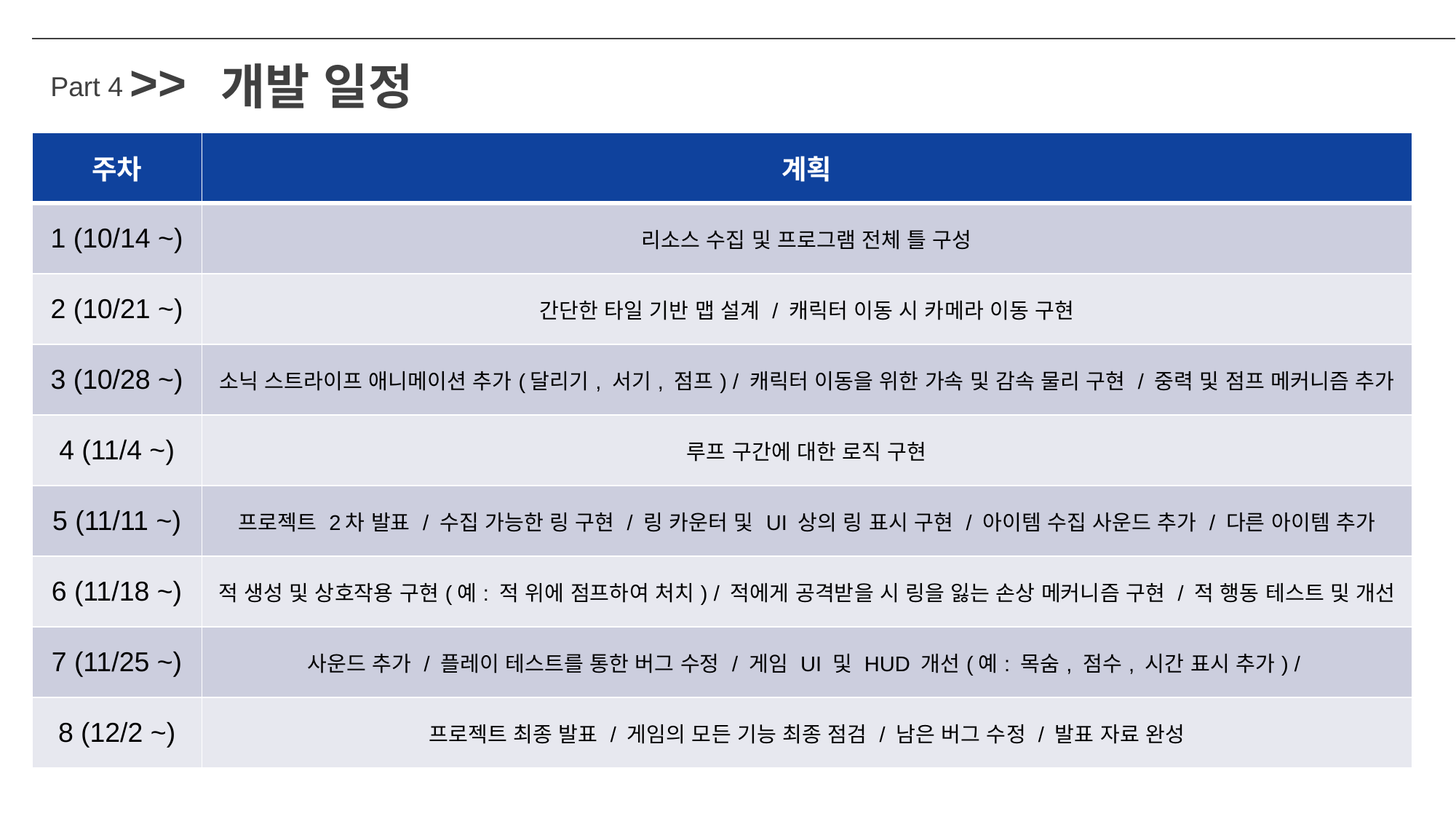

>>
개발 일정
Part 4
| 주차 | 계획 |
| --- | --- |
| 1 (10/14 ~) | 리소스 수집 및 프로그램 전체 틀 구성 |
| 2 (10/21 ~) | 간단한 타일 기반 맵 설계 / 캐릭터 이동 시 카메라 이동 구현 |
| 3 (10/28 ~) | 소닉 스트라이프 애니메이션 추가(달리기, 서기, 점프) / 캐릭터 이동을 위한 가속 및 감속 물리 구현 / 중력 및 점프 메커니즘 추가 |
| 4 (11/4 ~) | 루프 구간에 대한 로직 구현 |
| 5 (11/11 ~) | 프로젝트 2차 발표 / 수집 가능한 링 구현 / 링 카운터 및 UI 상의 링 표시 구현 / 아이템 수집 사운드 추가 / 다른 아이템 추가 |
| 6 (11/18 ~) | 적 생성 및 상호작용 구현(예: 적 위에 점프하여 처치) / 적에게 공격받을 시 링을 잃는 손상 메커니즘 구현 / 적 행동 테스트 및 개선 |
| 7 (11/25 ~) | 사운드 추가 / 플레이 테스트를 통한 버그 수정 / 게임 UI 및 HUD 개선(예: 목숨, 점수, 시간 표시 추가) / |
| 8 (12/2 ~) | 프로젝트 최종 발표 / 게임의 모든 기능 최종 점검 / 남은 버그 수정 / 발표 자료 완성 |